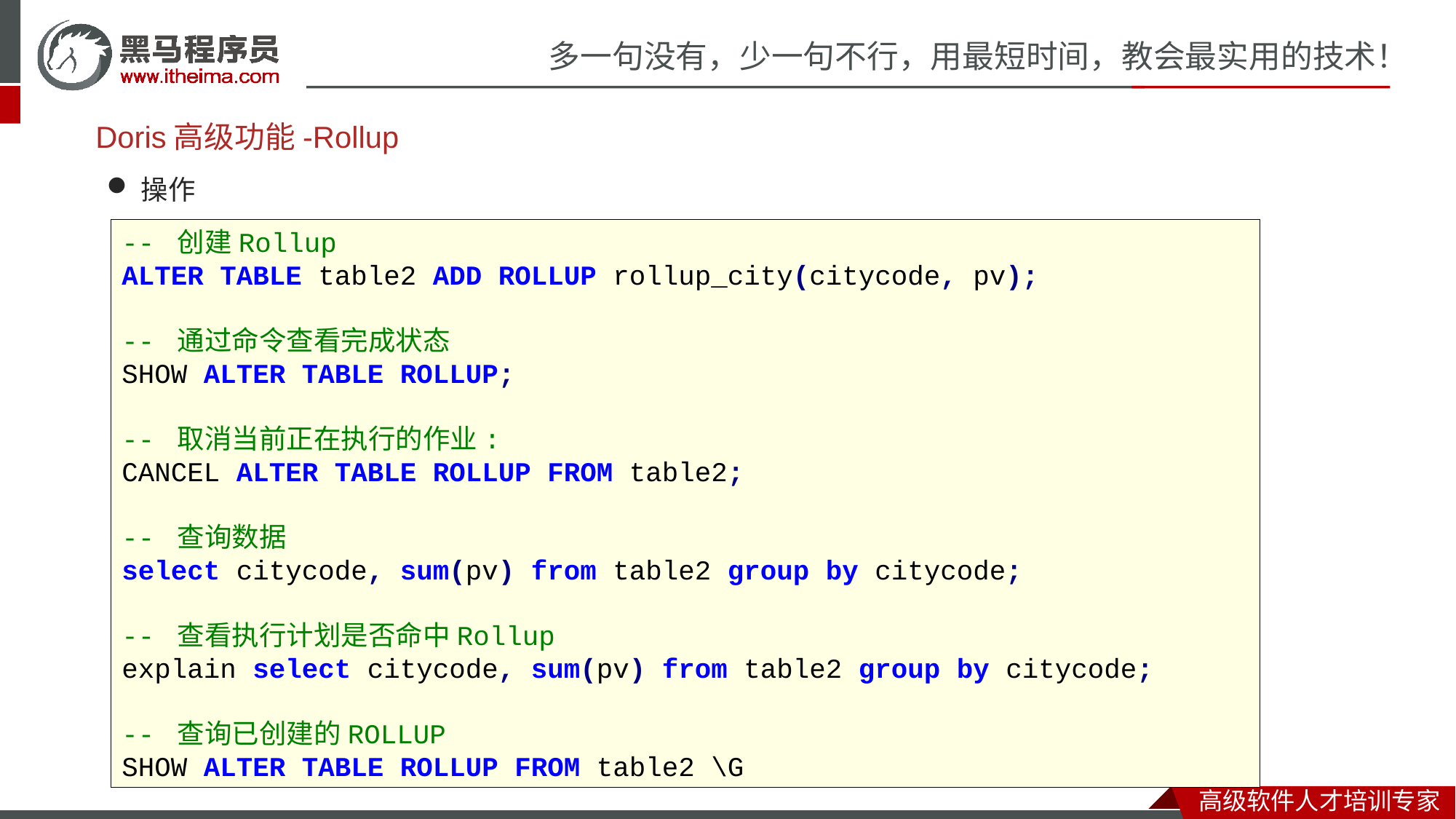

# Doris高级功能-Rollup

操作
-- 创建Rollup
ALTER TABLE table2 ADD ROLLUP rollup_city(citycode, pv);

-- 通过命令查看完成状态
SHOW ALTER TABLE ROLLUP;

-- 取消当前正在执行的作业:
CANCEL ALTER TABLE ROLLUP FROM table2;

-- 查询数据
select citycode, sum(pv) from table2 group by citycode;

-- 查看执行计划是否命中Rollup
explain select citycode, sum(pv) from table2 group by citycode;

-- 查询已创建的ROLLUP
SHOW ALTER TABLE ROLLUP FROM table2 \G